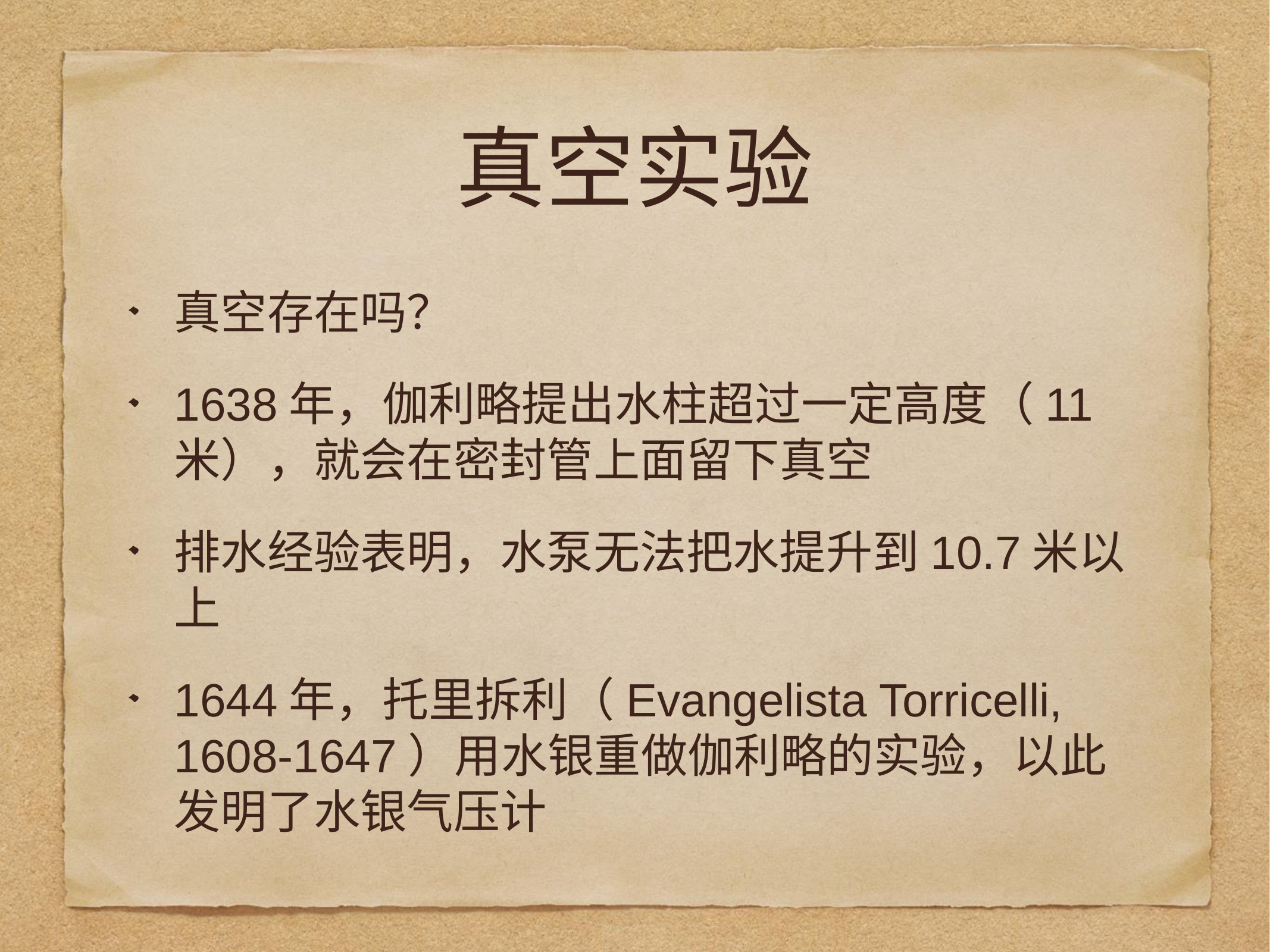

# 真空实验
真空存在吗？
1638年，伽利略提出水柱超过一定高度（11米），就会在密封管上面留下真空
排水经验表明，水泵无法把水提升到10.7米以上
1644年，托里拆利（Evangelista Torricelli, 1608-1647）用水银重做伽利略的实验，以此发明了水银气压计